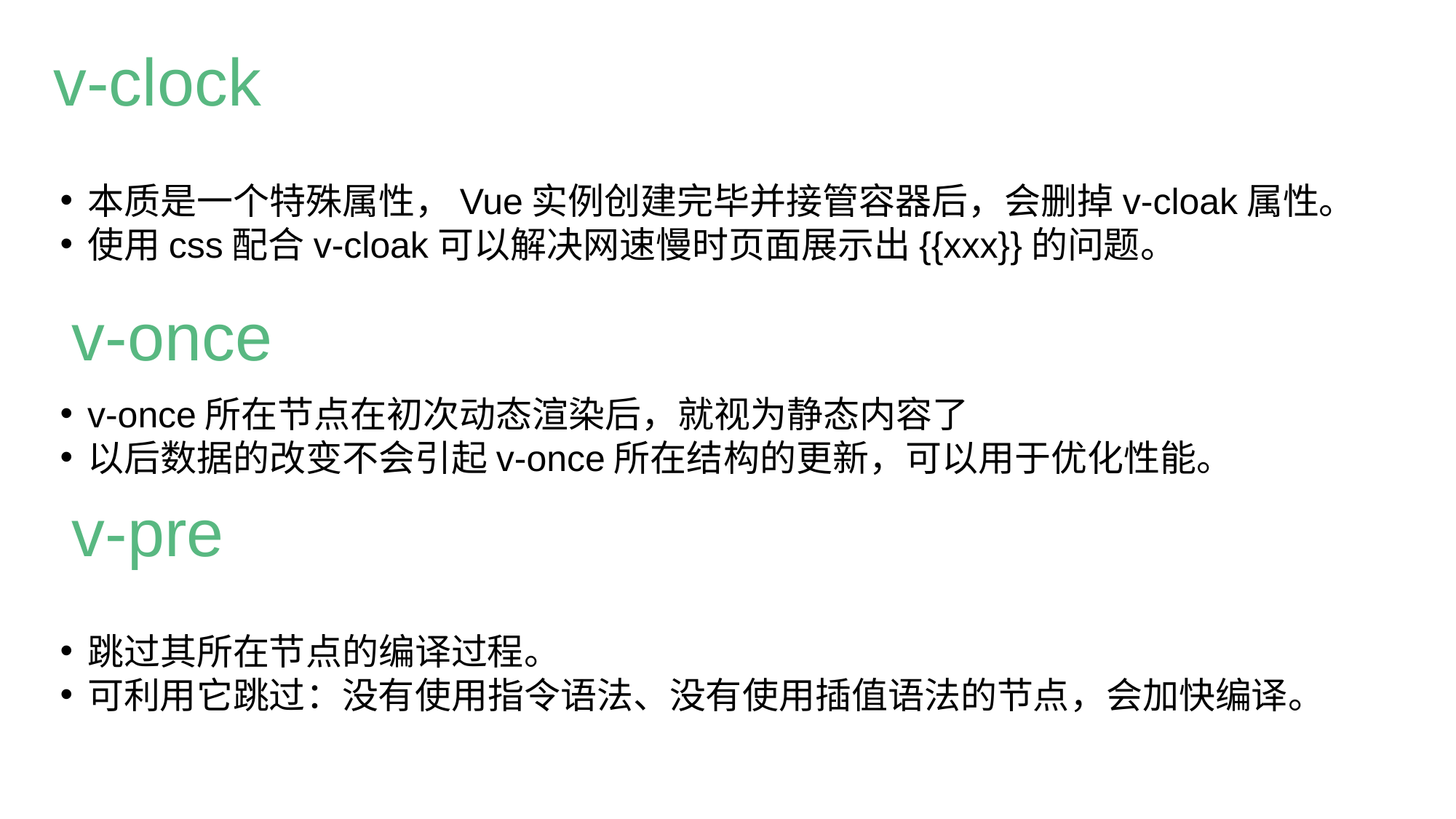

# v-clock
本质是一个特殊属性，Vue实例创建完毕并接管容器后，会删掉v-cloak属性。
使用css配合v-cloak可以解决网速慢时页面展示出{{xxx}}的问题。
 v-once
v-once所在节点在初次动态渲染后，就视为静态内容了
以后数据的改变不会引起v-once所在结构的更新，可以用于优化性能。
 v-pre
跳过其所在节点的编译过程。
可利用它跳过：没有使用指令语法、没有使用插值语法的节点，会加快编译。